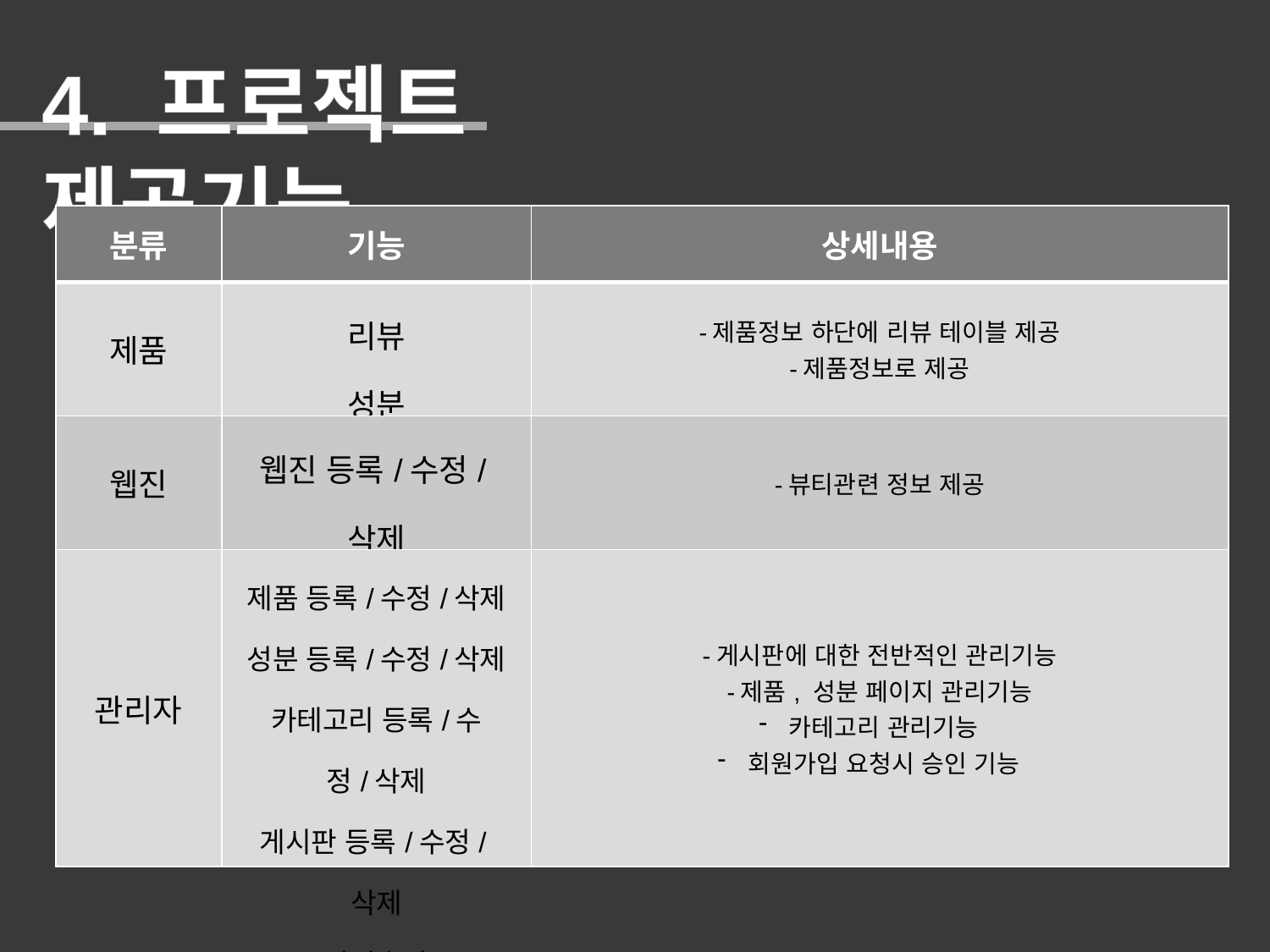

4. 프로젝트 제공기능

| 분류 | 기능 | 상세내용 |
| --- | --- | --- |
| 제품 | 리뷰 성분 | -제품정보 하단에 리뷰 테이블 제공 -제품정보로 제공 |
| 웹진 | 웹진 등록/수정/삭제 | -뷰티관련 정보 제공 |
| 관리자 | 제품 등록/수정/삭제 성분 등록/수정/삭제 카테고리 등록/수정/삭제 게시판 등록/수정/삭제 가입승인 | -게시판에 대한 전반적인 관리기능 -제품, 성분 페이지 관리기능 카테고리 관리기능 회원가입 요청시 승인 기능 |